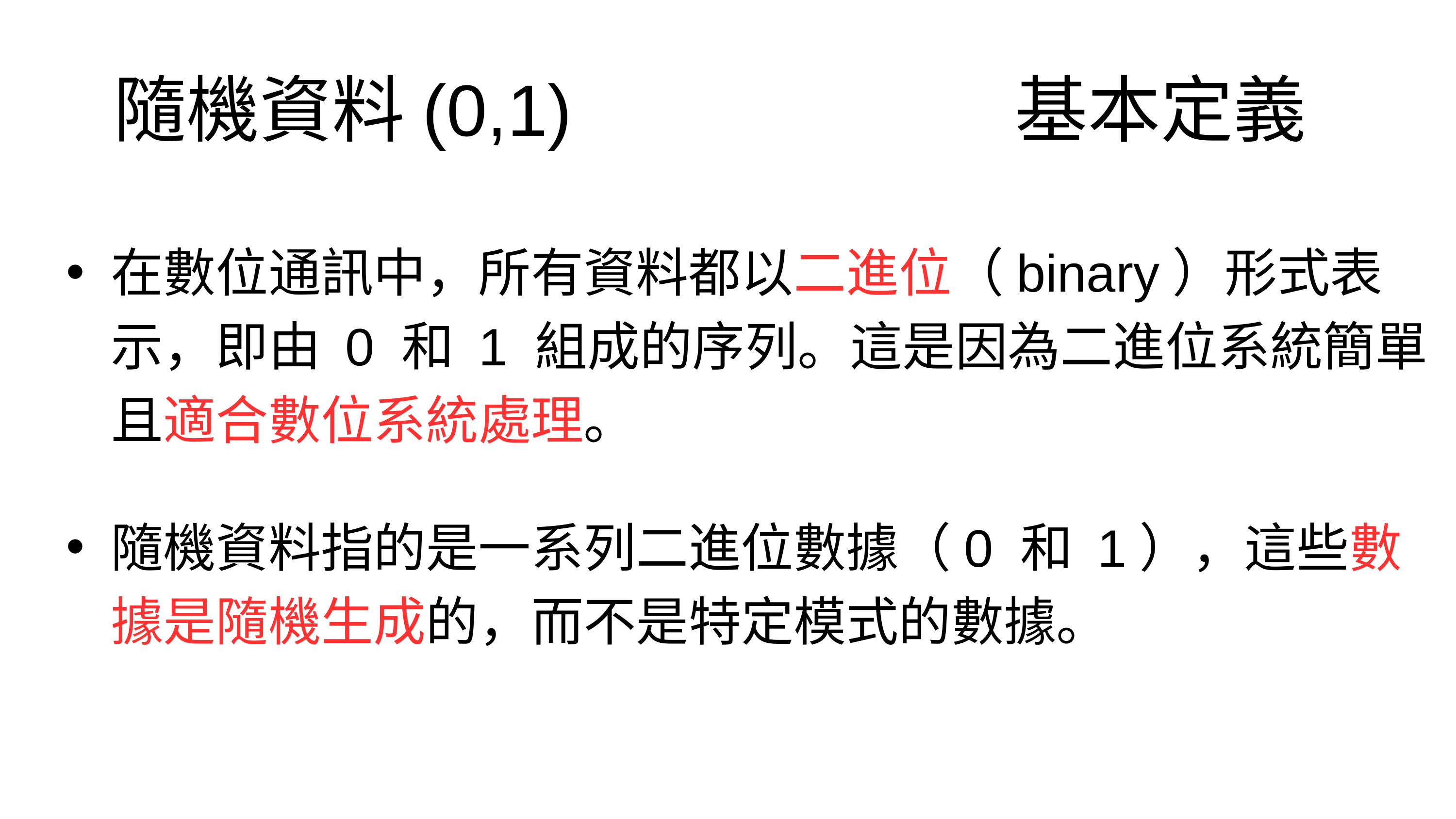

隨機資料(0,1)                     基本定義
在數位通訊中，所有資料都以二進位（binary）形式表示，即由 0 和 1 組成的序列。這是因為二進位系統簡單且適合數位系統處理。
隨機資料指的是一系列二進位數據（0 和 1），這些數據是隨機生成的，而不是特定模式的數據。